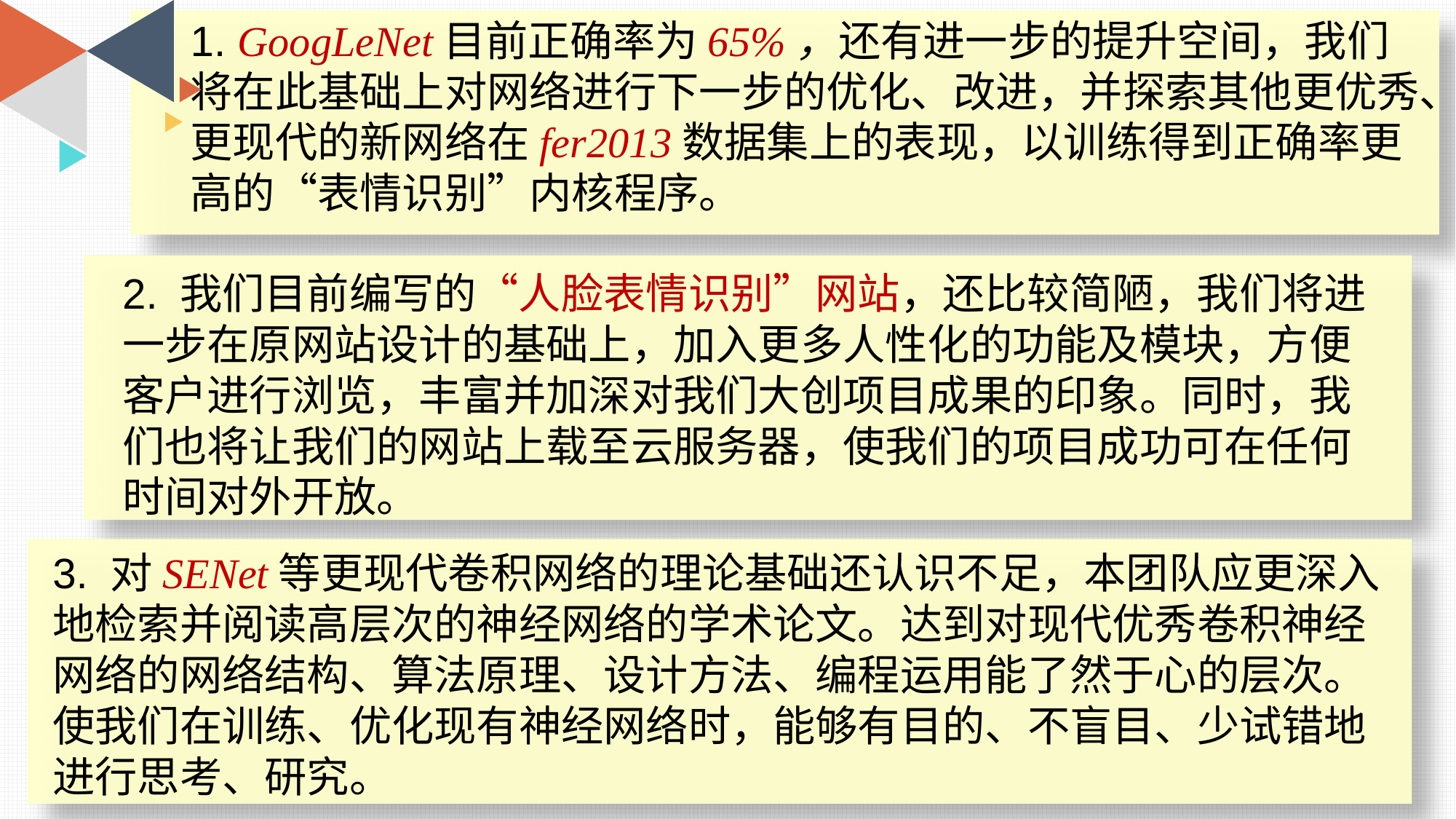

1. GoogLeNet目前正确率为65%，还有进一步的提升空间，我们将在此基础上对网络进行下一步的优化、改进，并探索其他更优秀、更现代的新网络在fer2013数据集上的表现，以训练得到正确率更高的“表情识别”内核程序。

2. 我们目前编写的“人脸表情识别”网站，还比较简陋，我们将进一步在原网站设计的基础上，加入更多人性化的功能及模块，方便客户进行浏览，丰富并加深对我们大创项目成果的印象。同时，我们也将让我们的网站上载至云服务器，使我们的项目成功可在任何时间对外开放。

3. 对SENet等更现代卷积网络的理论基础还认识不足，本团队应更深入地检索并阅读高层次的神经网络的学术论文。达到对现代优秀卷积神经网络的网络结构、算法原理、设计方法、编程运用能了然于心的层次。使我们在训练、优化现有神经网络时，能够有目的、不盲目、少试错地进行思考、研究。